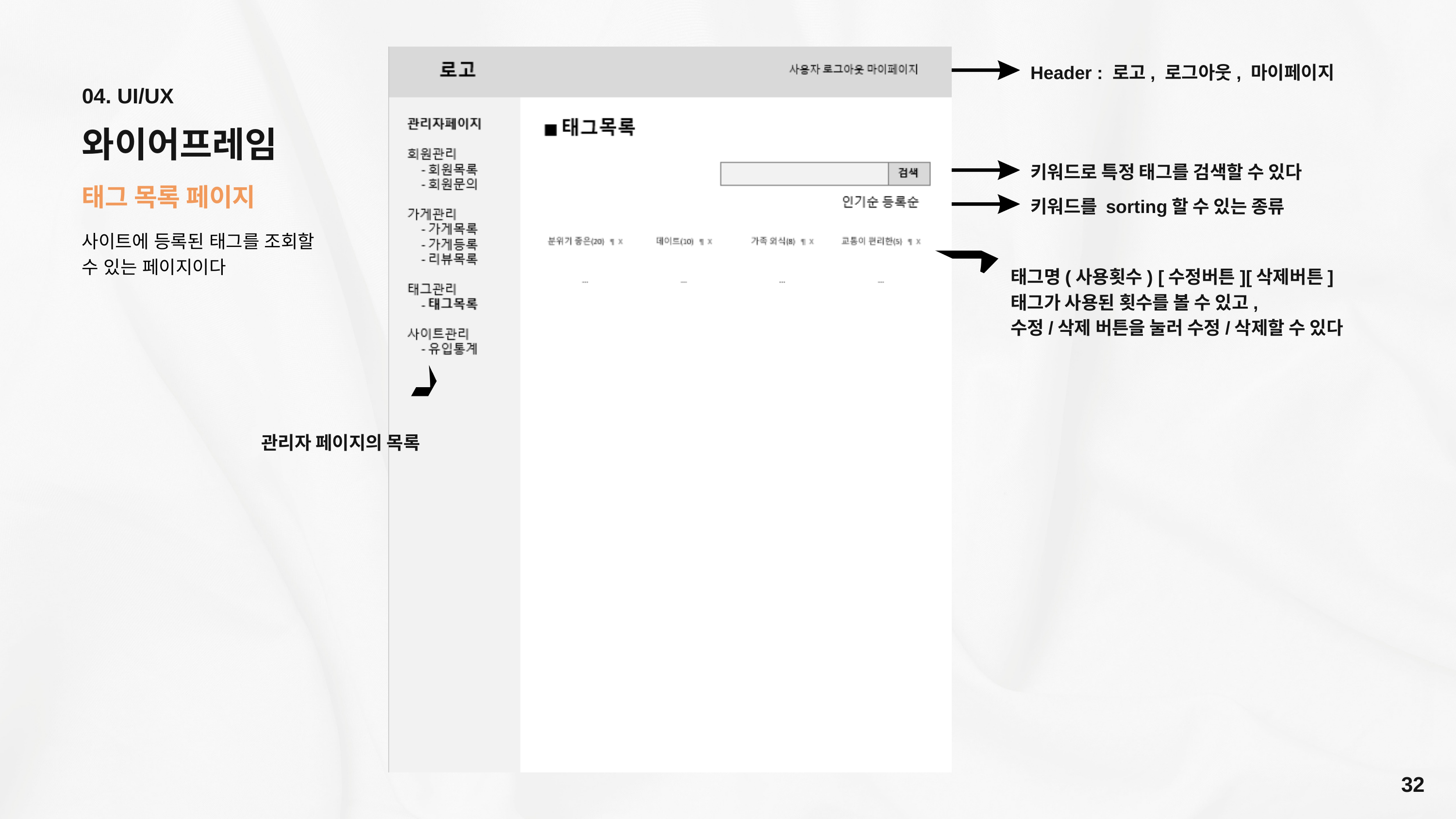

Header : 로고, 로그아웃, 마이페이지

04. UI/UX
와이어프레임
키워드로 특정 태그를 검색할 수 있다

태그 목록 페이지
키워드를 sorting할 수 있는 종류

사이트에 등록된 태그를 조회할
수 있는 페이지이다

태그명(사용횟수) [수정버튼][삭제버튼]
태그가 사용된 횟수를 볼 수 있고,
수정/삭제 버튼을 눌러 수정/삭제할 수 있다

관리자 페이지의 목록
32